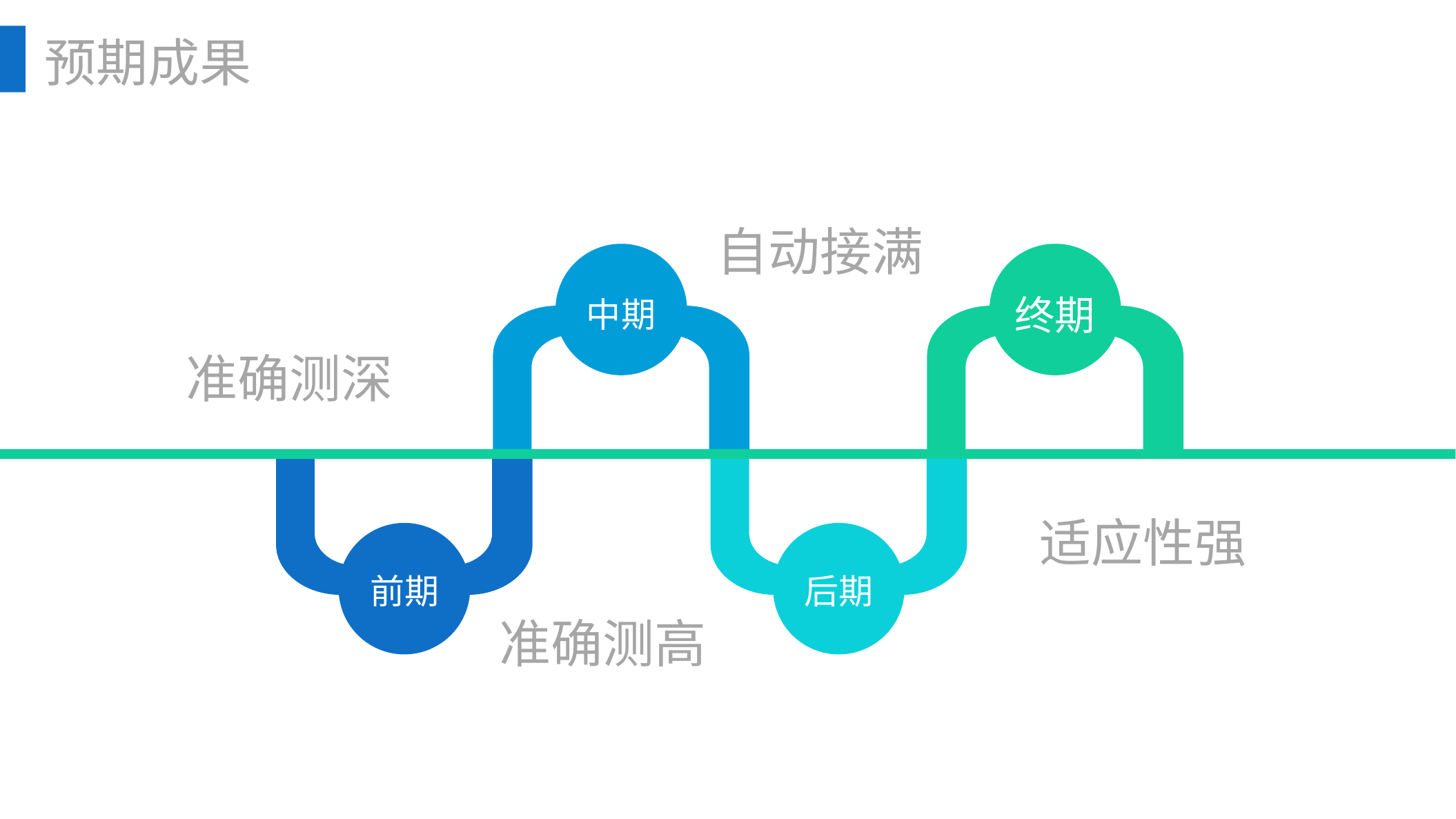

预期成果
自动接满

终期
中期

准确测深

适应性强

前期
后期
准确测高